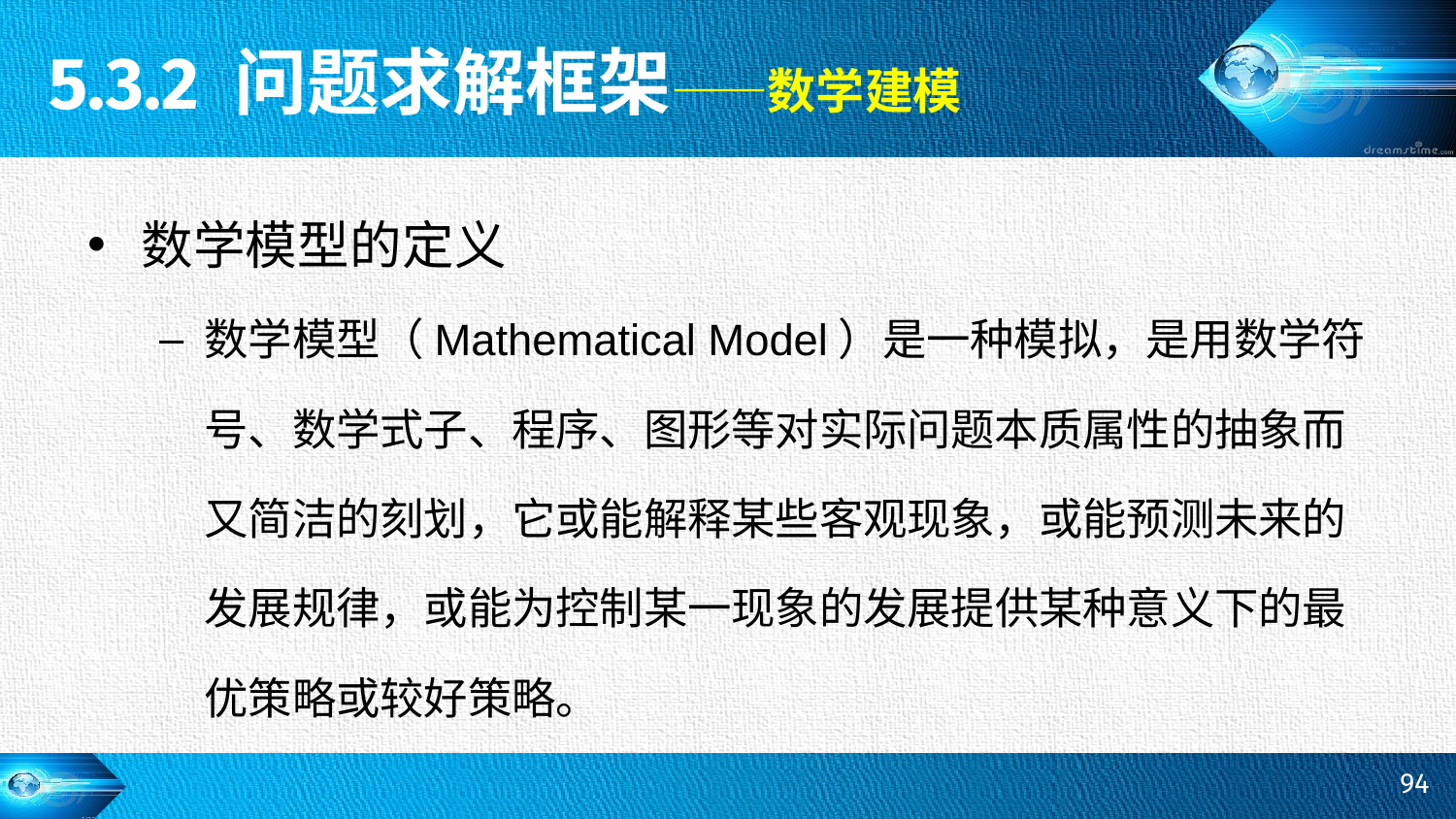

5.3.2 问题求解框架——数学建模
数学模型的定义
数学模型（Mathematical Model）是一种模拟，是用数学符号、数学式子、程序、图形等对实际问题本质属性的抽象而又简洁的刻划，它或能解释某些客观现象，或能预测未来的发展规律，或能为控制某一现象的发展提供某种意义下的最优策略或较好策略。

94